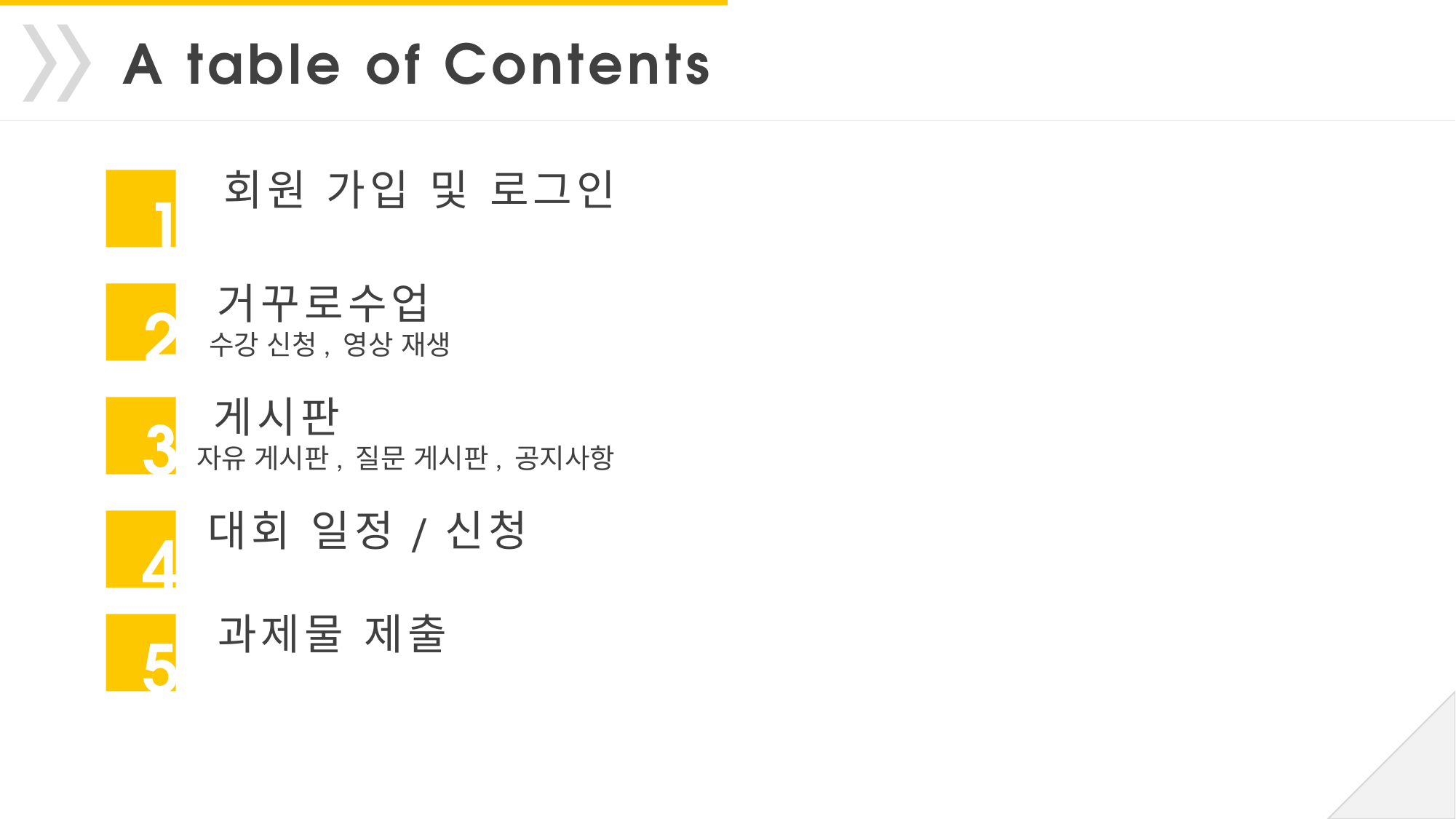

A table of Contents

회원 가입 및 로그인

1
거꾸로수업
 수강 신청, 영상 재생

2
게시판
자유 게시판, 질문 게시판, 공지사항

3
대회 일정/신청

4
과제물 제출

5
5